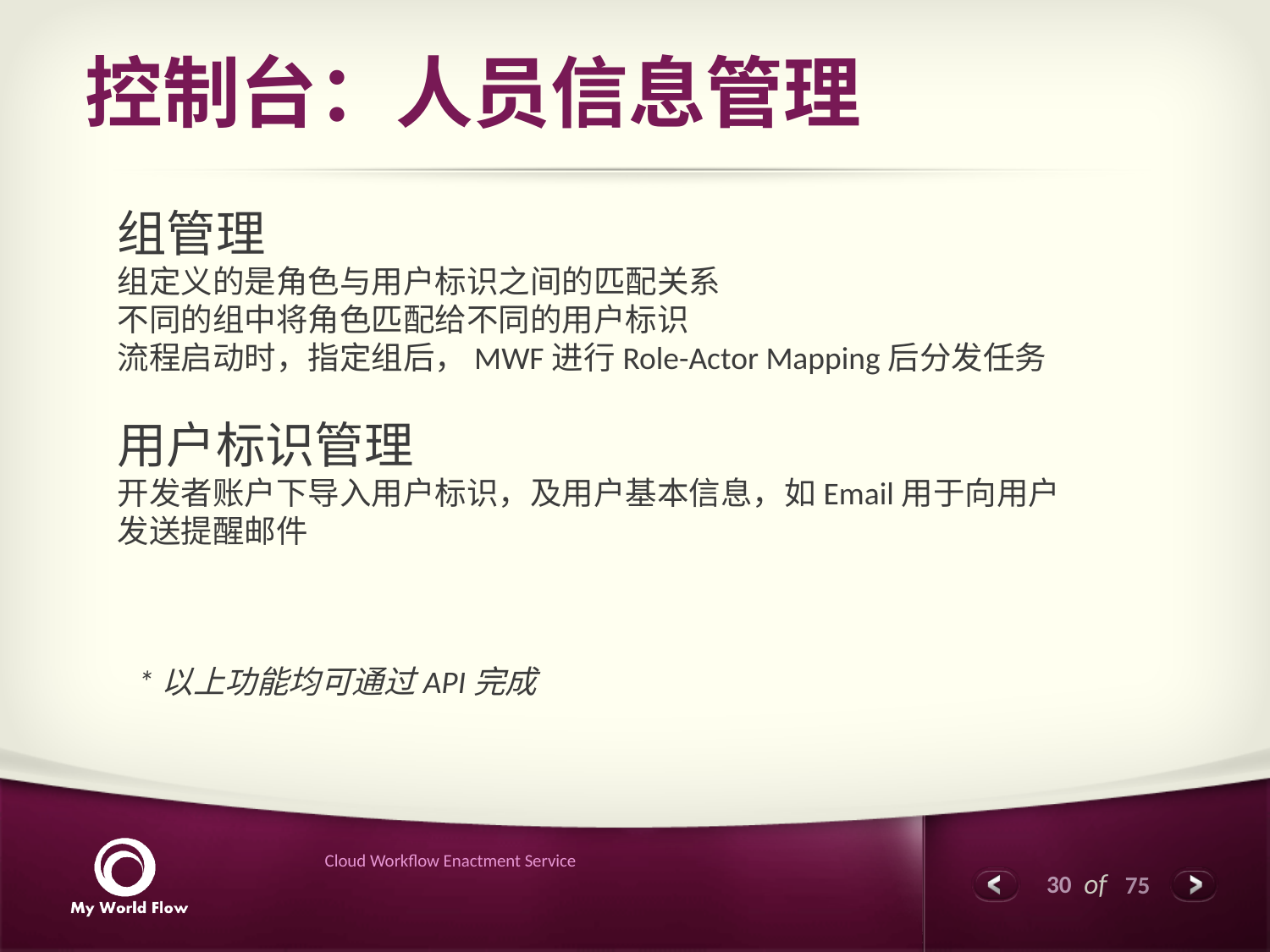

# 控制台：人员信息管理
组管理
组定义的是角色与用户标识之间的匹配关系
不同的组中将角色匹配给不同的用户标识
流程启动时，指定组后，MWF进行Role-Actor Mapping后分发任务

用户标识管理
开发者账户下导入用户标识，及用户基本信息，如Email用于向用户发送提醒邮件
*以上功能均可通过API完成